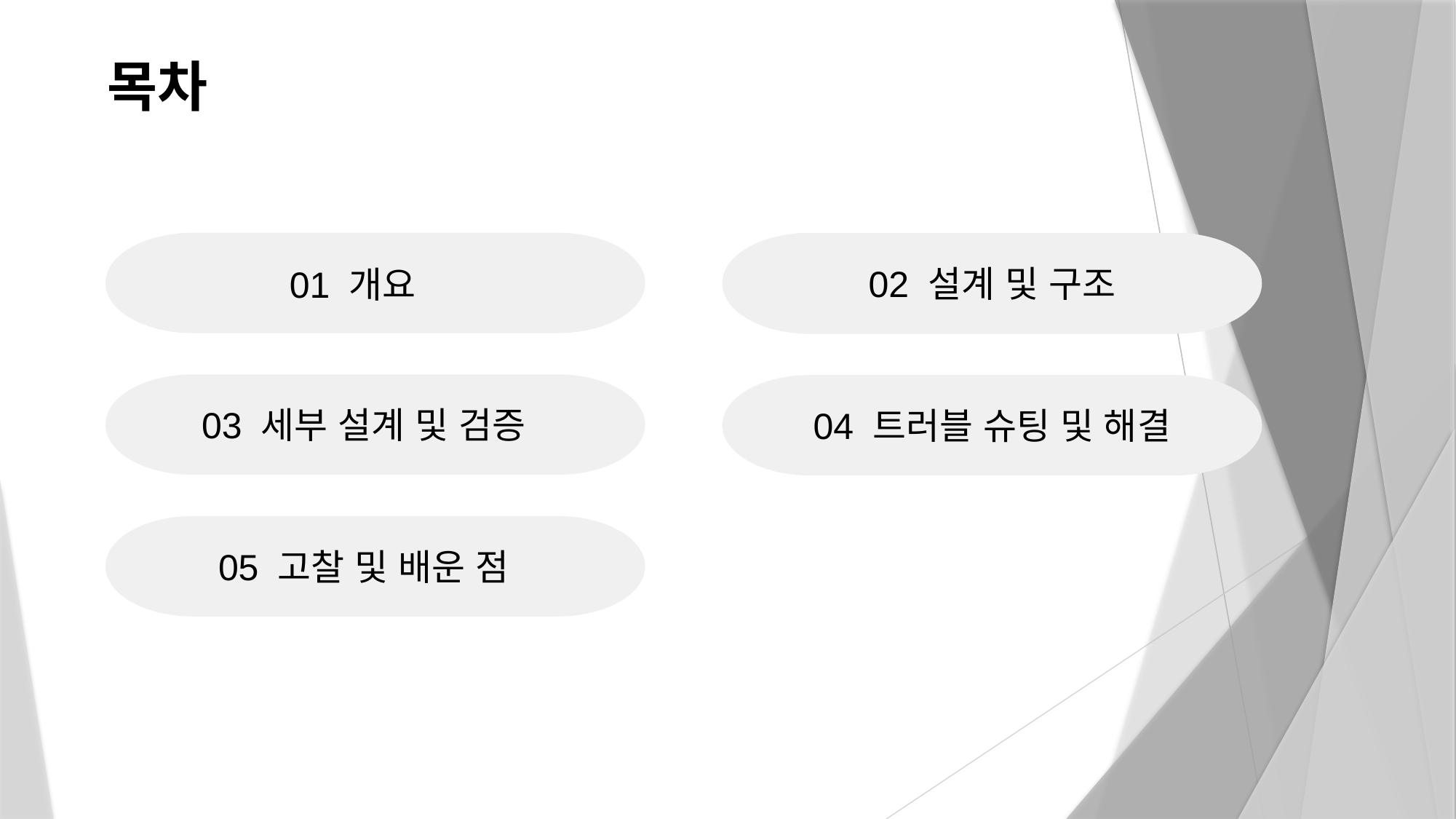

# 목차

02 설계 및 구조
01 개요

03 세부 설계 및 검증
04 트러블 슈팅 및 해결

05 고찰 및 배운 점